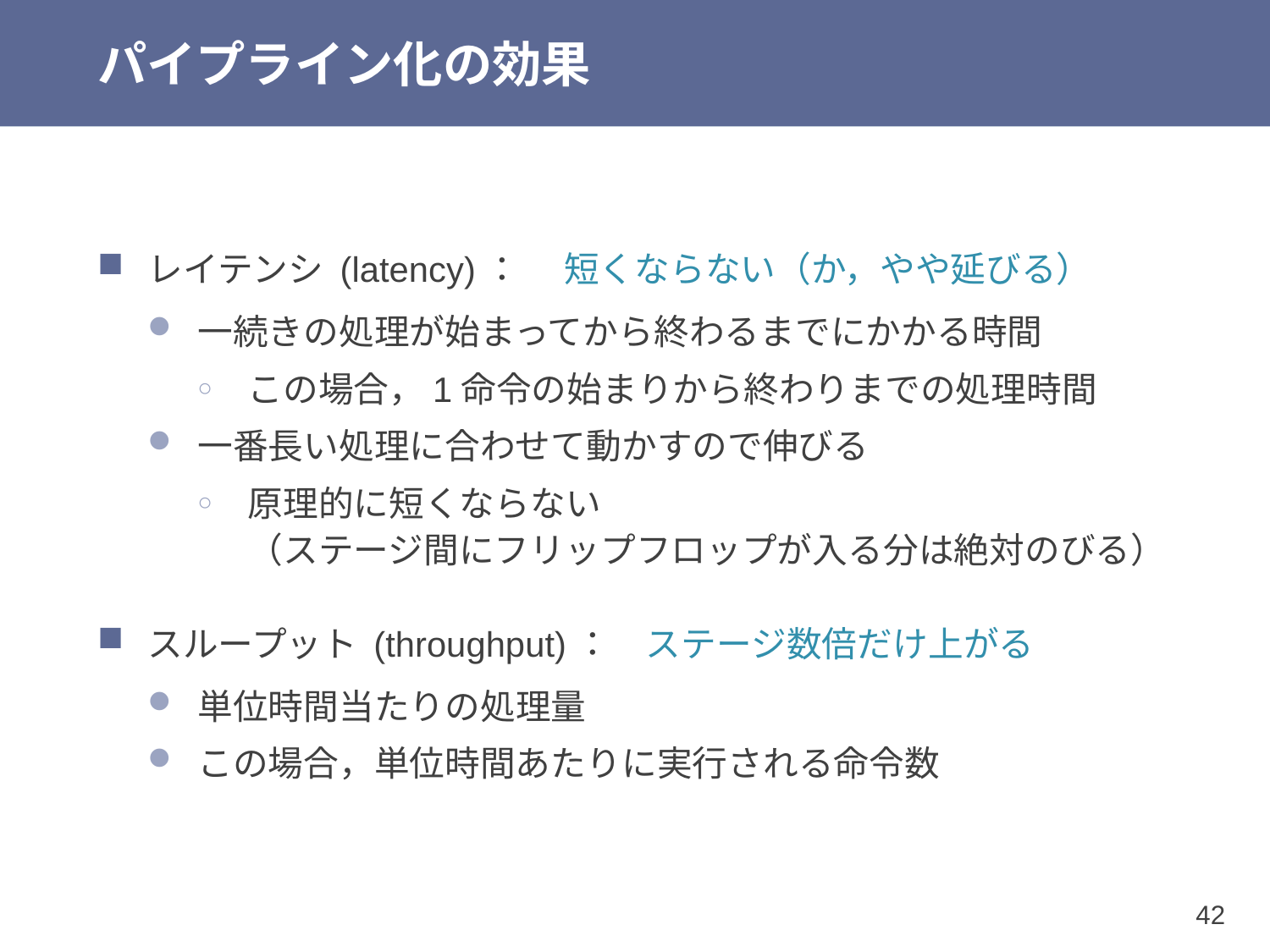

# パイプライン化の効果
レイテンシ (latency)：	　短くならない（か，やや延びる）
一続きの処理が始まってから終わるまでにかかる時間
この場合，1命令の始まりから終わりまでの処理時間
一番長い処理に合わせて動かすので伸びる
原理的に短くならない
（ステージ間にフリップフロップが入る分は絶対のびる）
スループット (throughput)：　ステージ数倍だけ上がる
単位時間当たりの処理量
この場合，単位時間あたりに実行される命令数